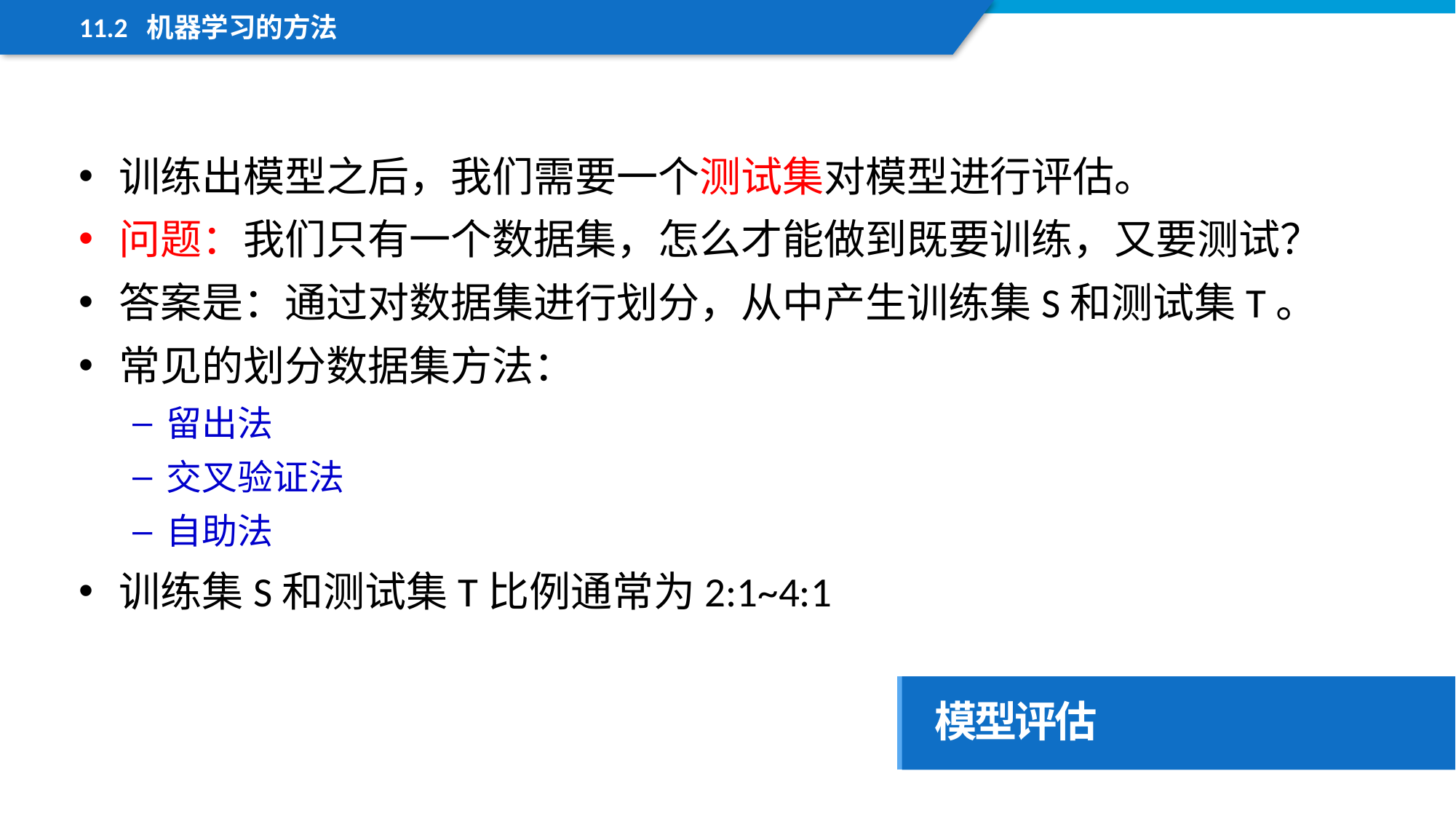

11.2  机器学习的方法
训练出模型之后，我们需要一个测试集对模型进行评估。
问题：我们只有一个数据集，怎么才能做到既要训练，又要测试？
答案是：通过对数据集进行划分，从中产生训练集S和测试集T。
常见的划分数据集方法：
留出法
交叉验证法
自助法
训练集S和测试集T比例通常为2:1~4:1
模型评估